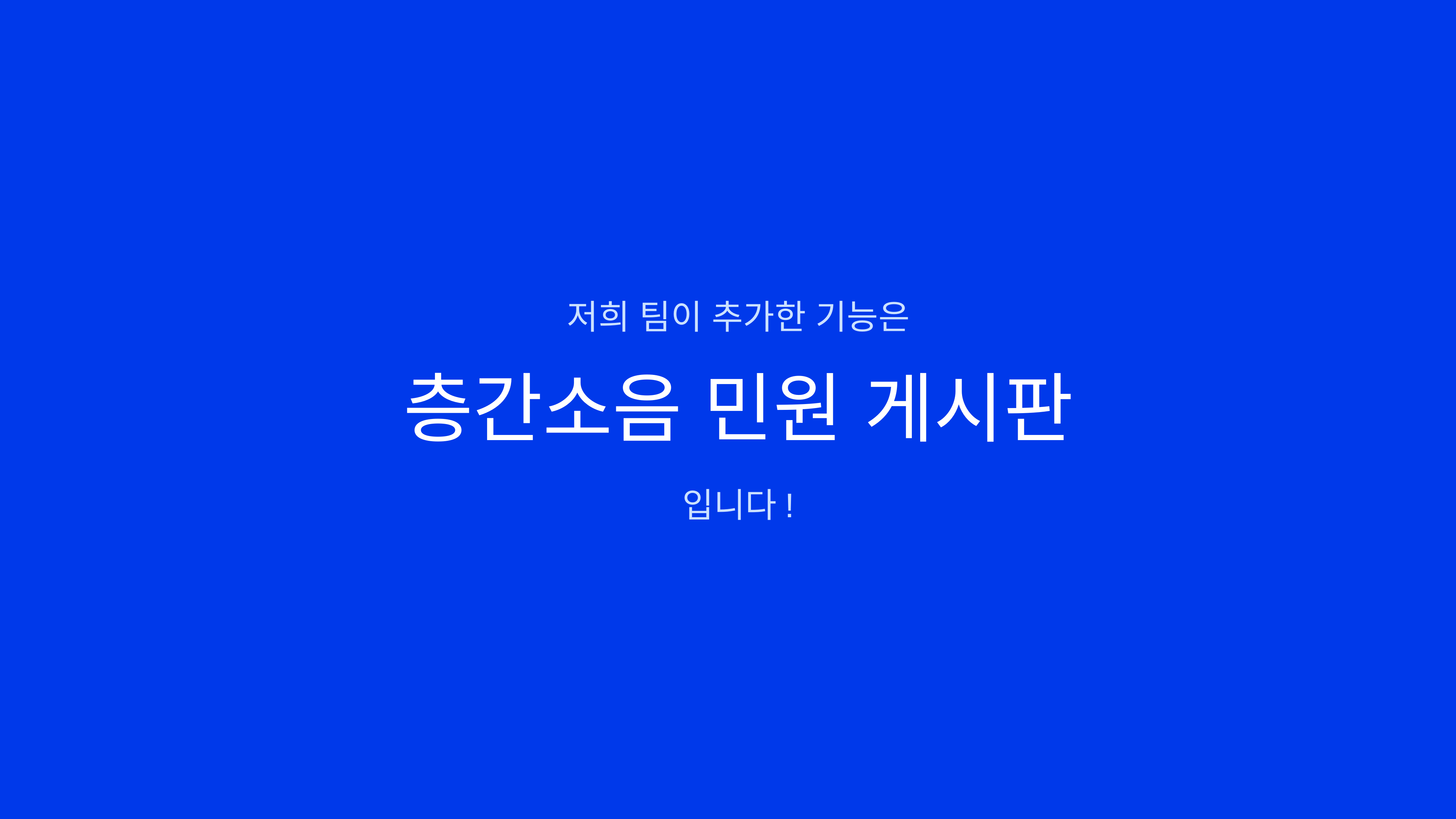

저희 팀이 추가한 기능은
층간소음 민원 게시판
입니다!